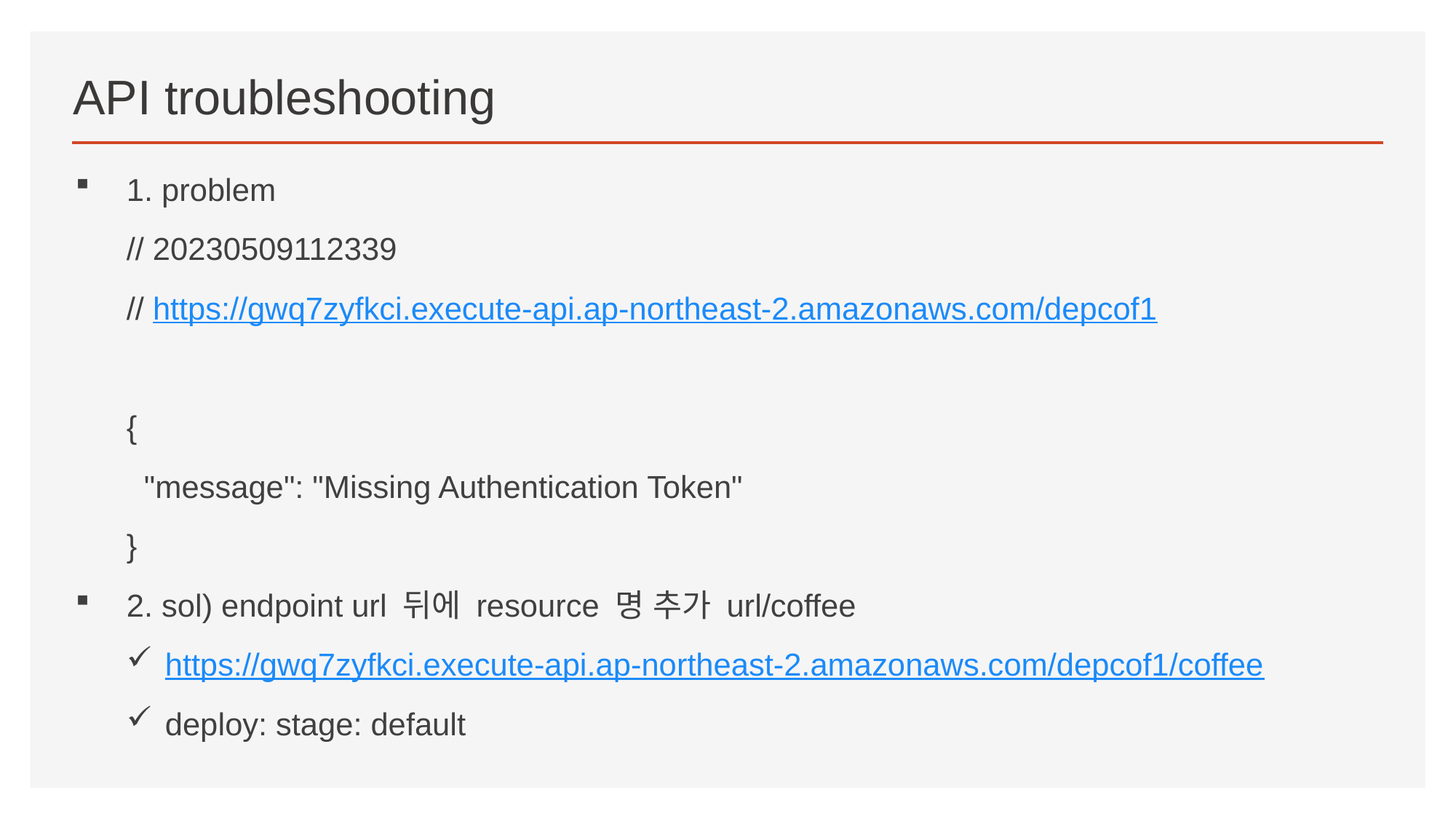

# API troubleshooting
1. problem
// 20230509112339
// https://gwq7zyfkci.execute-api.ap-northeast-2.amazonaws.com/depcof1

{
  "message": "Missing Authentication Token"
}
2. sol) endpoint url 뒤에 resource 명 추가 url/coffee
https://gwq7zyfkci.execute-api.ap-northeast-2.amazonaws.com/depcof1/coffee
deploy: stage: default